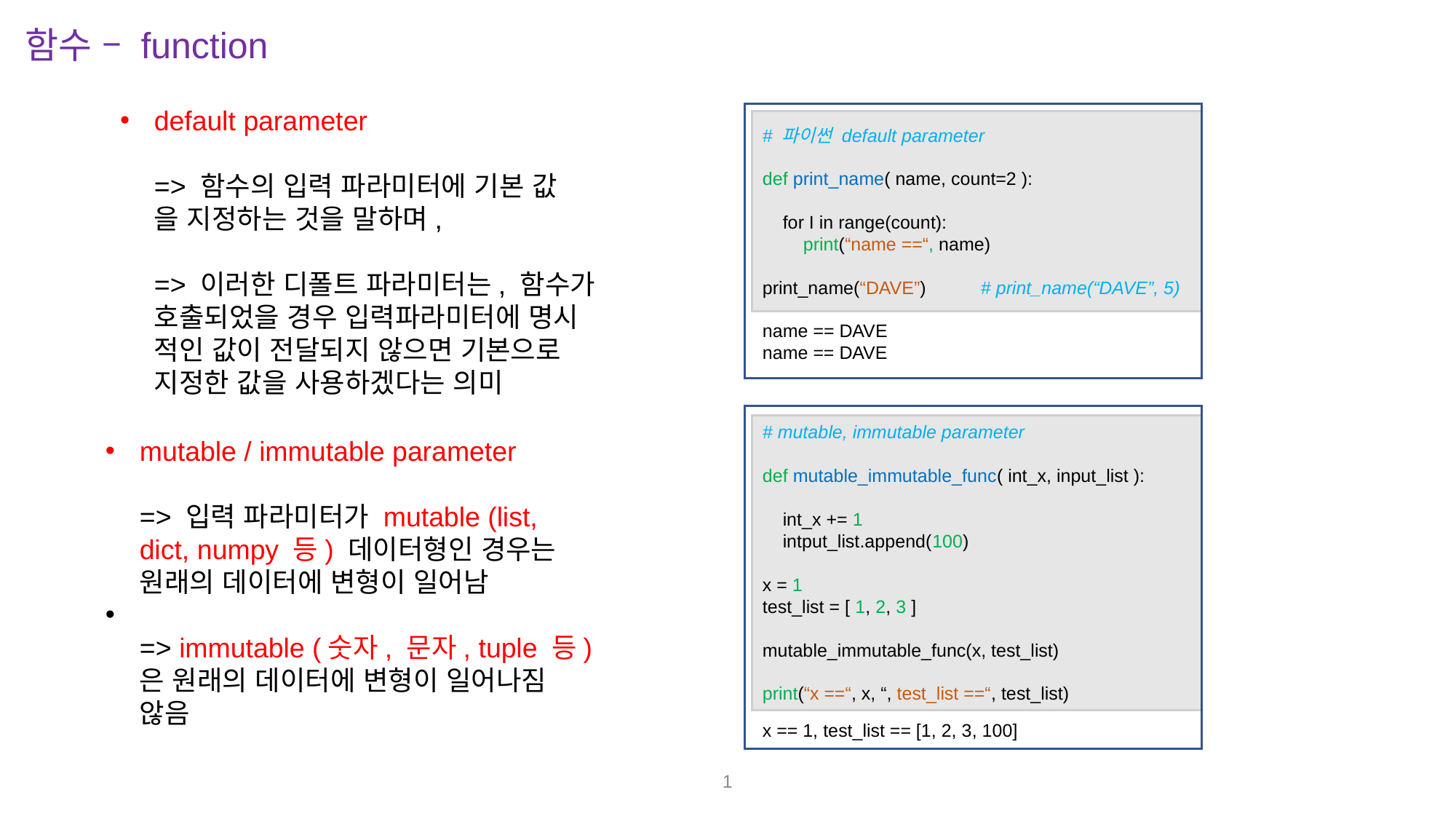

함수 – function
default parameter
=> 함수의 입력 파라미터에 기본 값
을 지정하는 것을 말하며,
=> 이러한 디폴트 파라미터는, 함수가
호출되었을 경우 입력파라미터에 명시
적인 값이 전달되지 않으면 기본으로
지정한 값을 사용하겠다는 의미

# 파이썬 default parameter

def print_name( name, count=2 ):

    for I in range(count):
        print(“name ==“, name)

print_name(“DAVE”)	# print_name(“DAVE”, 5)
name == DAVE
name == DAVE

# mutable, immutable parameter

def mutable_immutable_func( int_x, input_list ):

    int_x += 1
    intput_list.append(100)

x = 1
test_list = [ 1, 2, 3 ]

mutable_immutable_func(x, test_list)

print(“x ==“, x, “, test_list ==“, test_list)
x == 1, test_list == [1, 2, 3, 100]
mutable / immutable parameter
=> 입력 파라미터가 mutable (list,
dict, numpy 등) 데이터형인 경우는
원래의 데이터에 변형이 일어남
=> immutable (숫자, 문자, tuple 등)
은 원래의 데이터에 변형이 일어나짐
않음
1